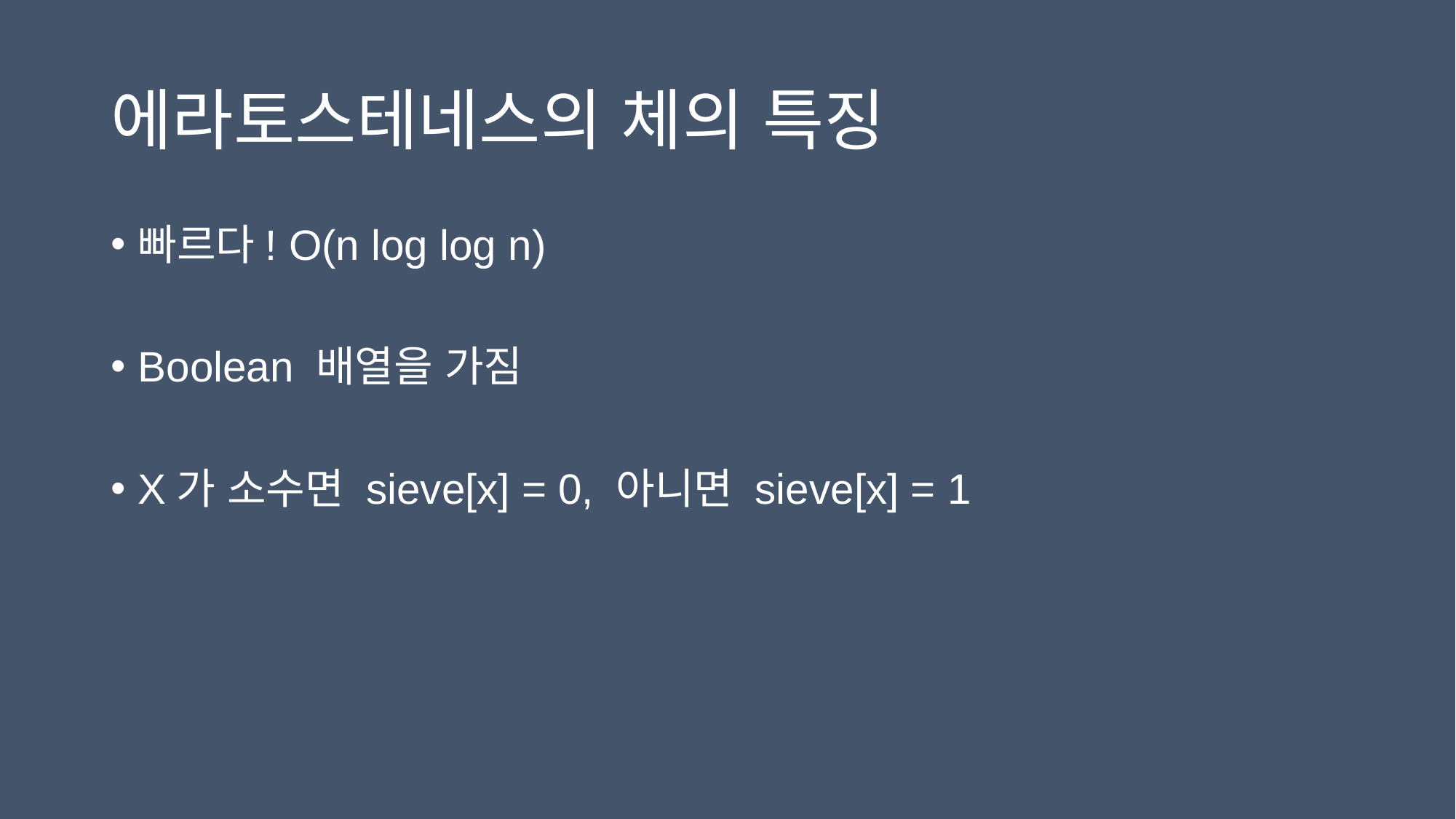

# 에라토스테네스의 체의 특징
빠르다! O(n log log n)

Boolean 배열을 가짐

X가 소수면 sieve[x] = 0, 아니면 sieve[x] = 1